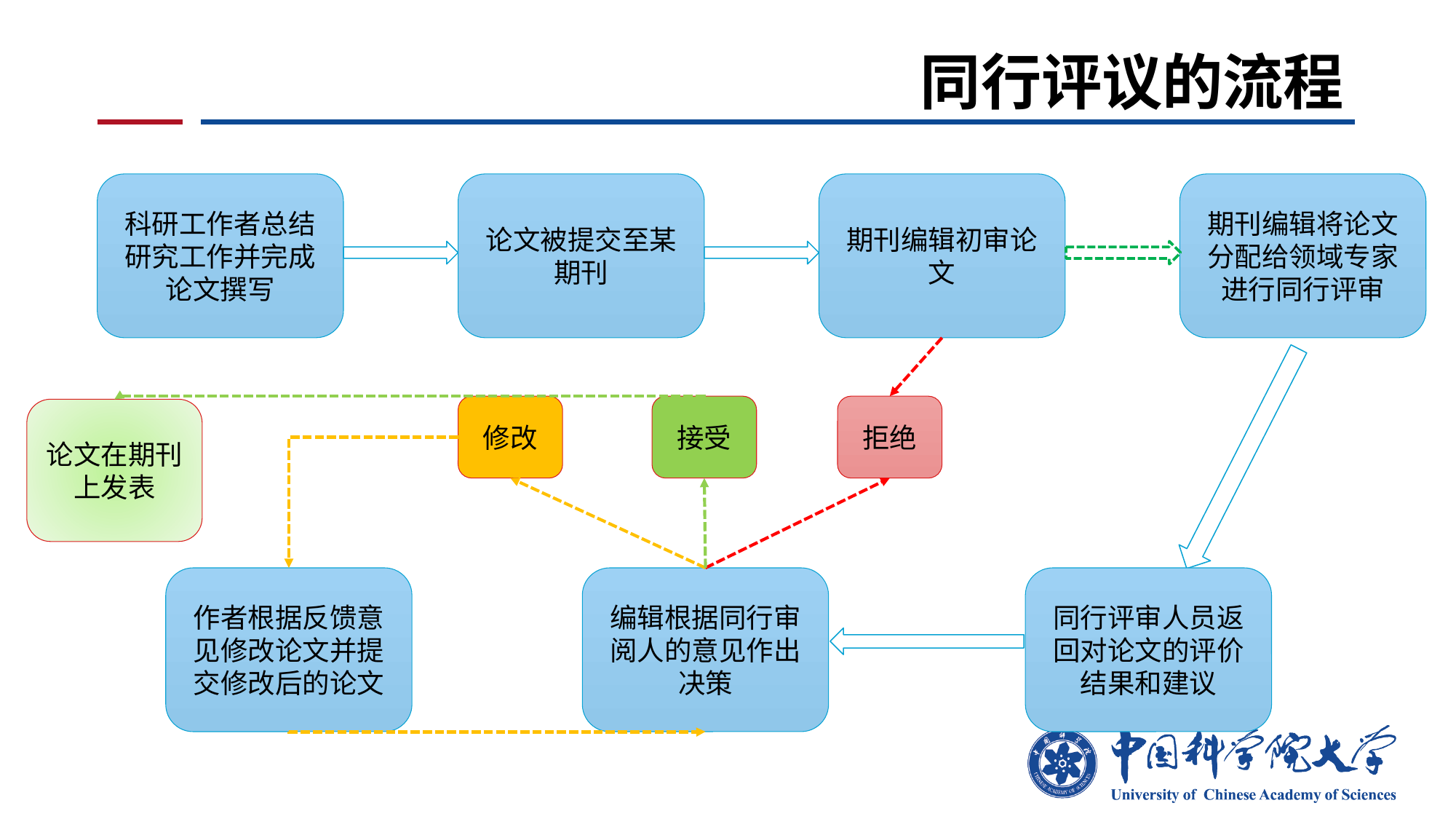

# 同行评议的流程
科研工作者总结研究工作并完成论文撰写
论文被提交至某期刊
期刊编辑初审论文
期刊编辑将论文分配给领域专家进行同行评审

修改
接受
拒绝
论文在期刊上发表

作者根据反馈意见修改论文并提交修改后的论文
编辑根据同行审阅人的意见作出决策
同行评审人员返回对论文的评价结果和建议